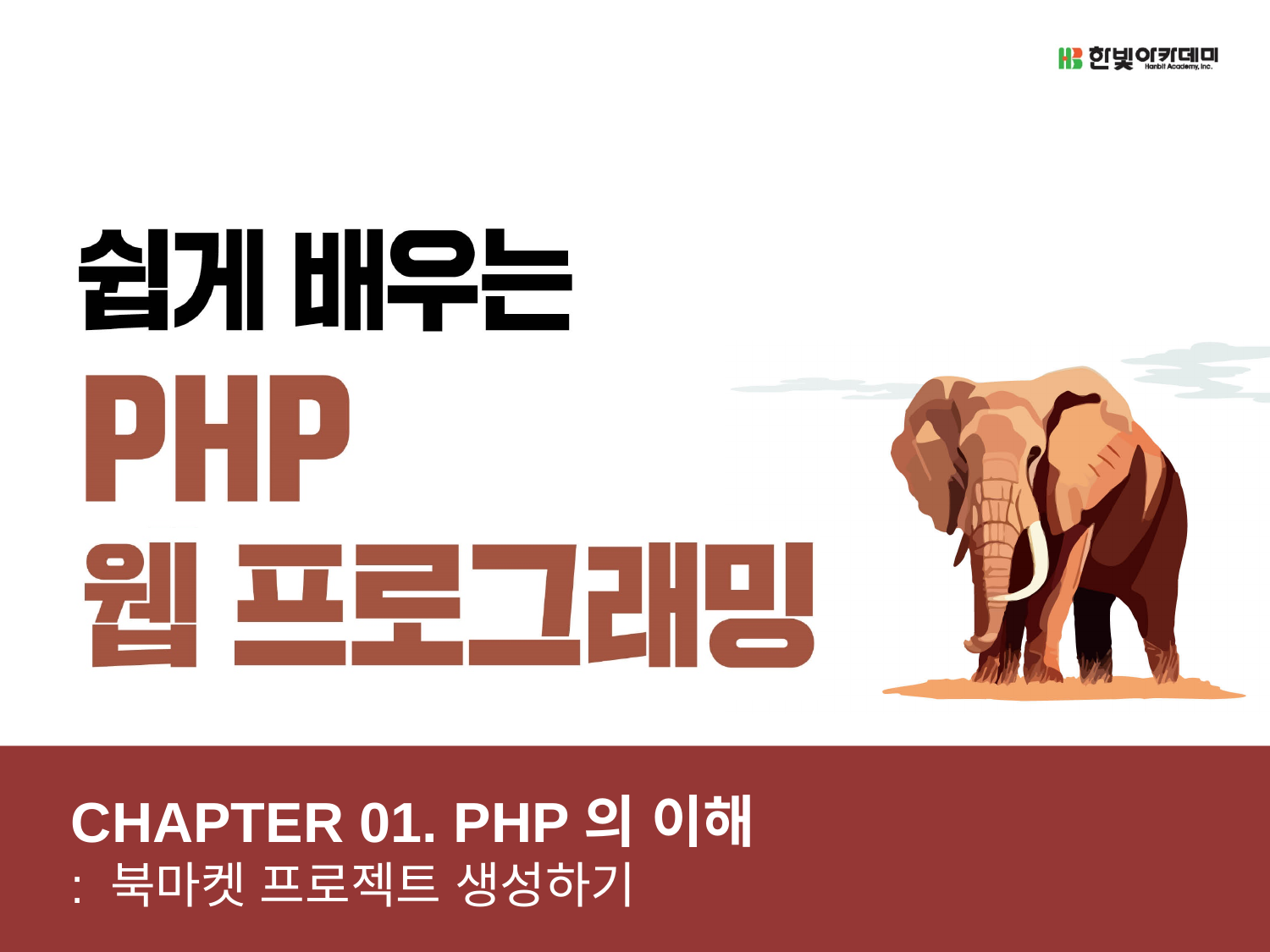

CHAPTER 01. PHP의 이해
: 북마켓 프로젝트 생성하기